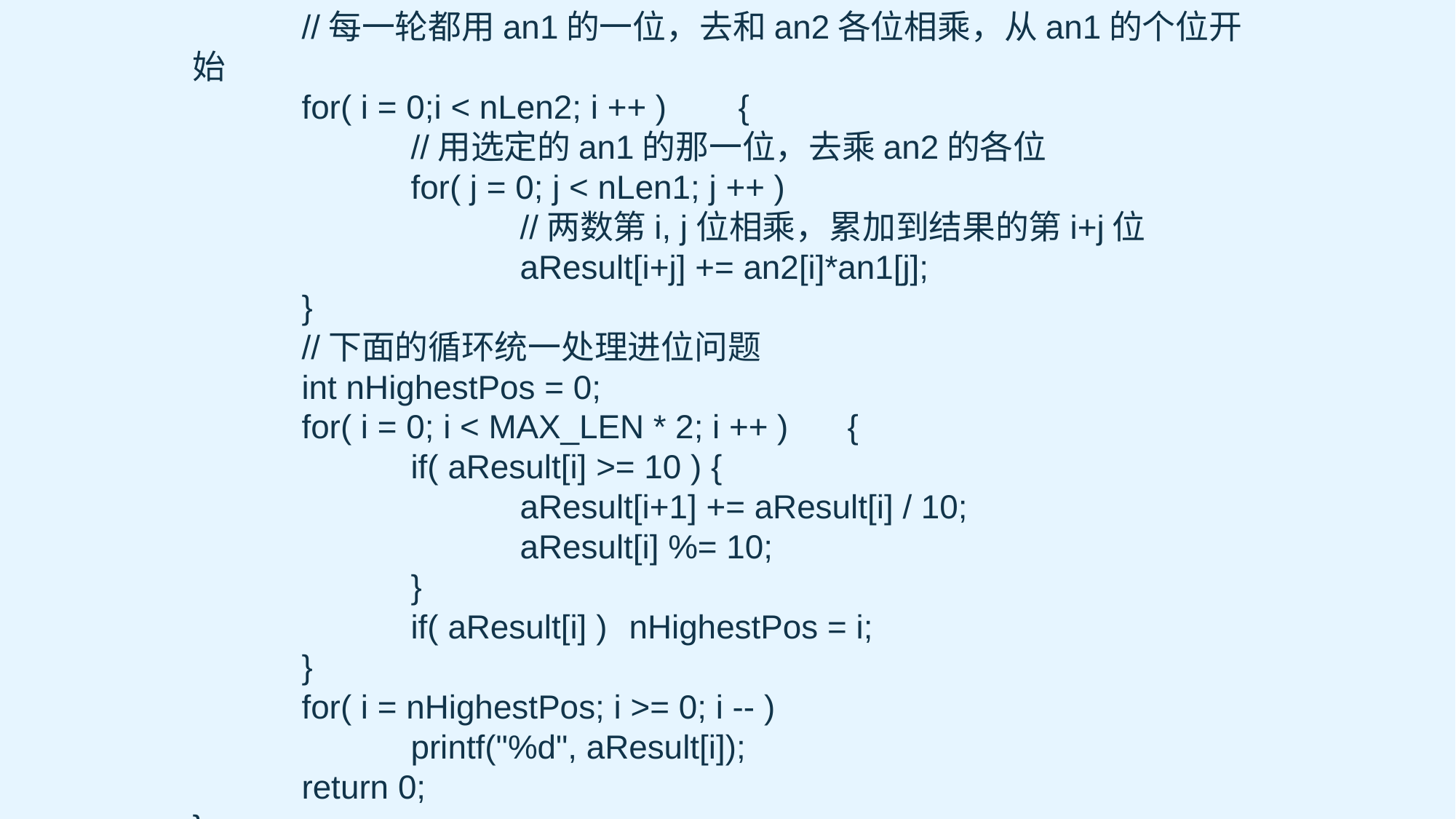

//每一轮都用an1的一位，去和an2各位相乘，从an1的个位开始
	for( i = 0;i < nLen2; i ++ ) 	{
		//用选定的an1的那一位，去乘an2的各位
		for( j = 0; j < nLen1; j ++ )
			//两数第i, j位相乘，累加到结果的第i+j位
			aResult[i+j] += an2[i]*an1[j];
	}
	//下面的循环统一处理进位问题
	int nHighestPos = 0;
	for( i = 0; i < MAX_LEN * 2; i ++ )	{
		if( aResult[i] >= 10 ) {
			aResult[i+1] += aResult[i] / 10;
			aResult[i] %= 10;
		}
		if( aResult[i] )	nHighestPos = i;
	}
	for( i = nHighestPos; i >= 0; i -- )
		printf("%d", aResult[i]);
	return 0;
}